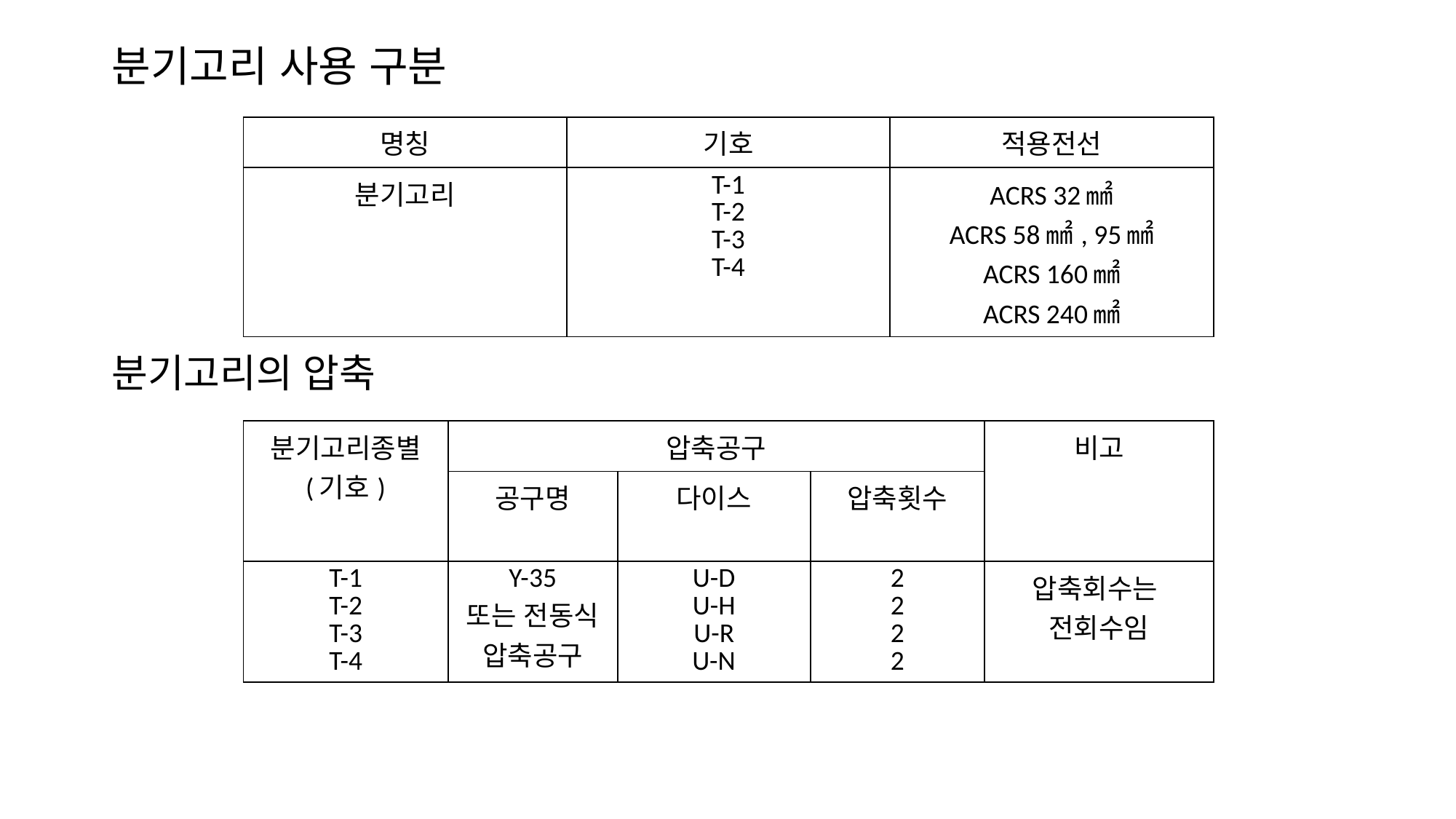

# 분기고리 사용 구분
| 명칭 | 기호 | 적용전선 |
| --- | --- | --- |
| 분기고리 | T-1 T-2 T-3 T-4 | ACRS 32㎟ ACRS 58㎟, 95㎟ ACRS 160㎟ ACRS 240㎟ |
분기고리의 압축
| 분기고리종별 (기호) | 압축공구 |  |  | 비고 |
| --- | --- | --- | --- | --- |
|  | 공구명 | 다이스 | 압축횟수 |  |
| T-1 T-2 T-3 T-4 | Y-35 또는 전동식 압축공구 | U-D U-H U-R U-N | 2 2 2 2 | 압축회수는 전회수임 |